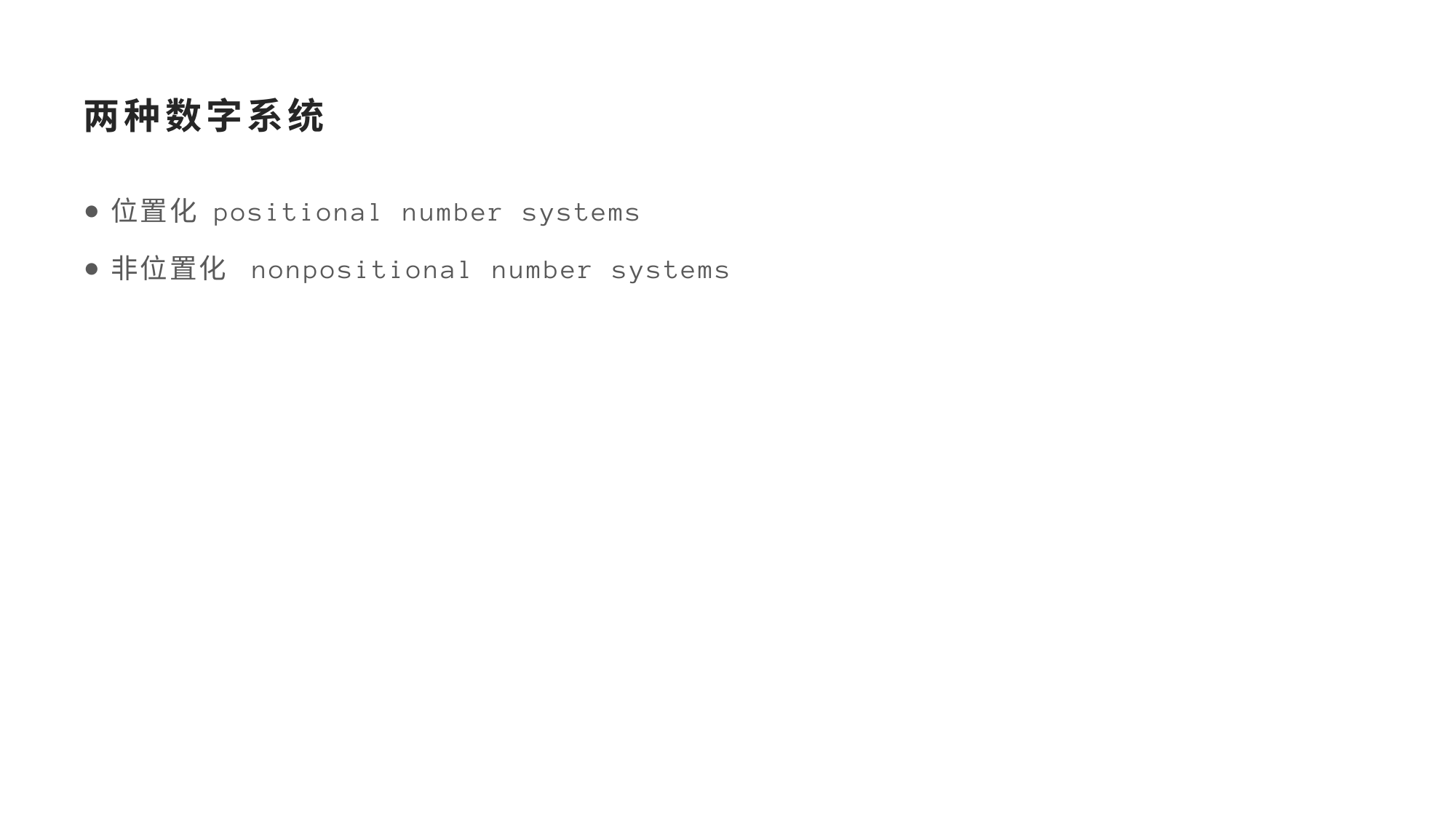

# 两种数字系统
位置化 positional number systems
非位置化  nonpositional number systems